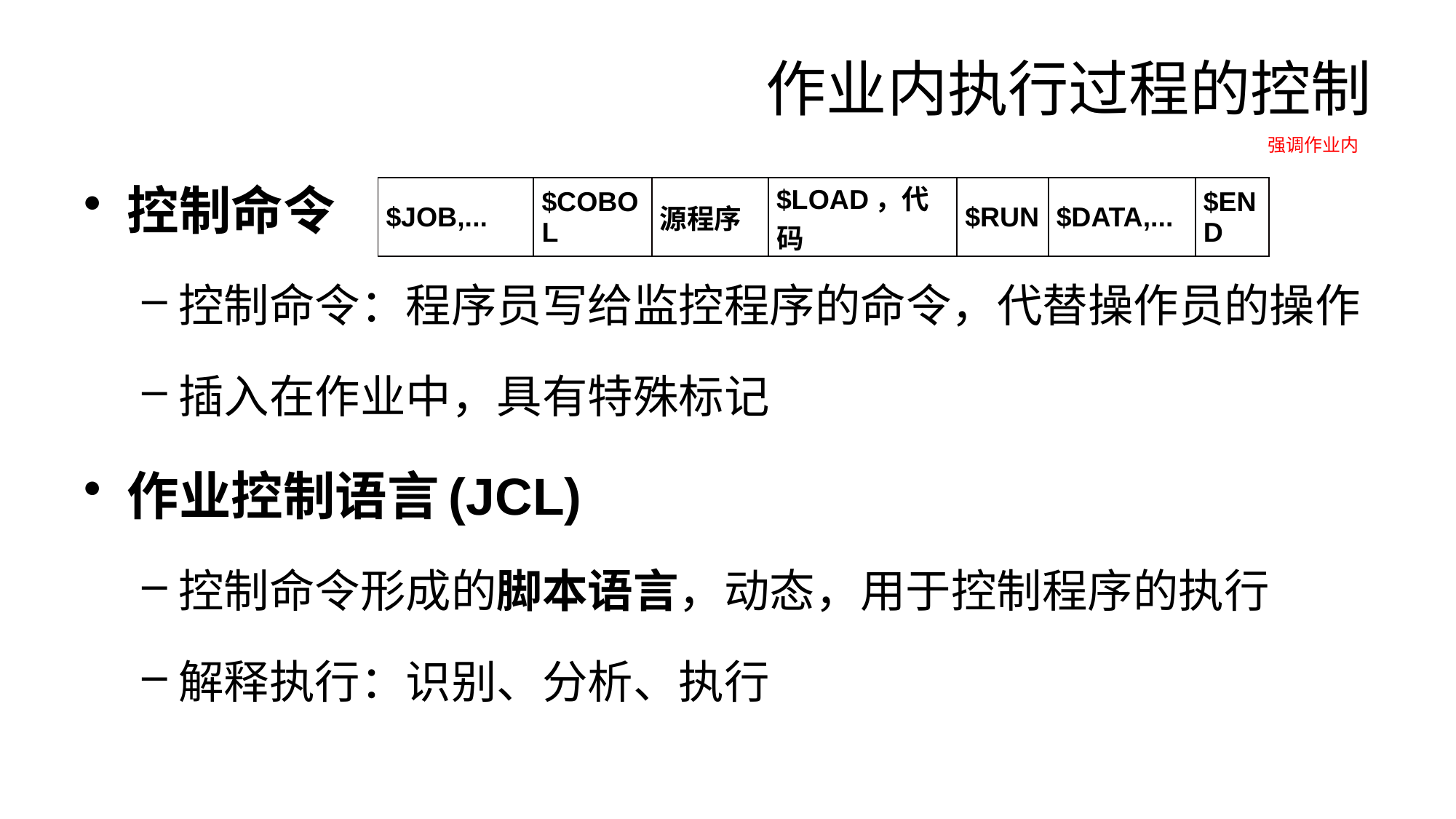

# 作业内执行过程的控制
强调作业内
控制命令
控制命令：程序员写给监控程序的命令，代替操作员的操作
插入在作业中，具有特殊标记
作业控制语言(JCL)
控制命令形成的脚本语言，动态，用于控制程序的执行
解释执行：识别、分析、执行
| $JOB,... | $COBOL | 源程序 | $LOAD，代码 | $RUN | $DATA,... | $END |
| --- | --- | --- | --- | --- | --- | --- |